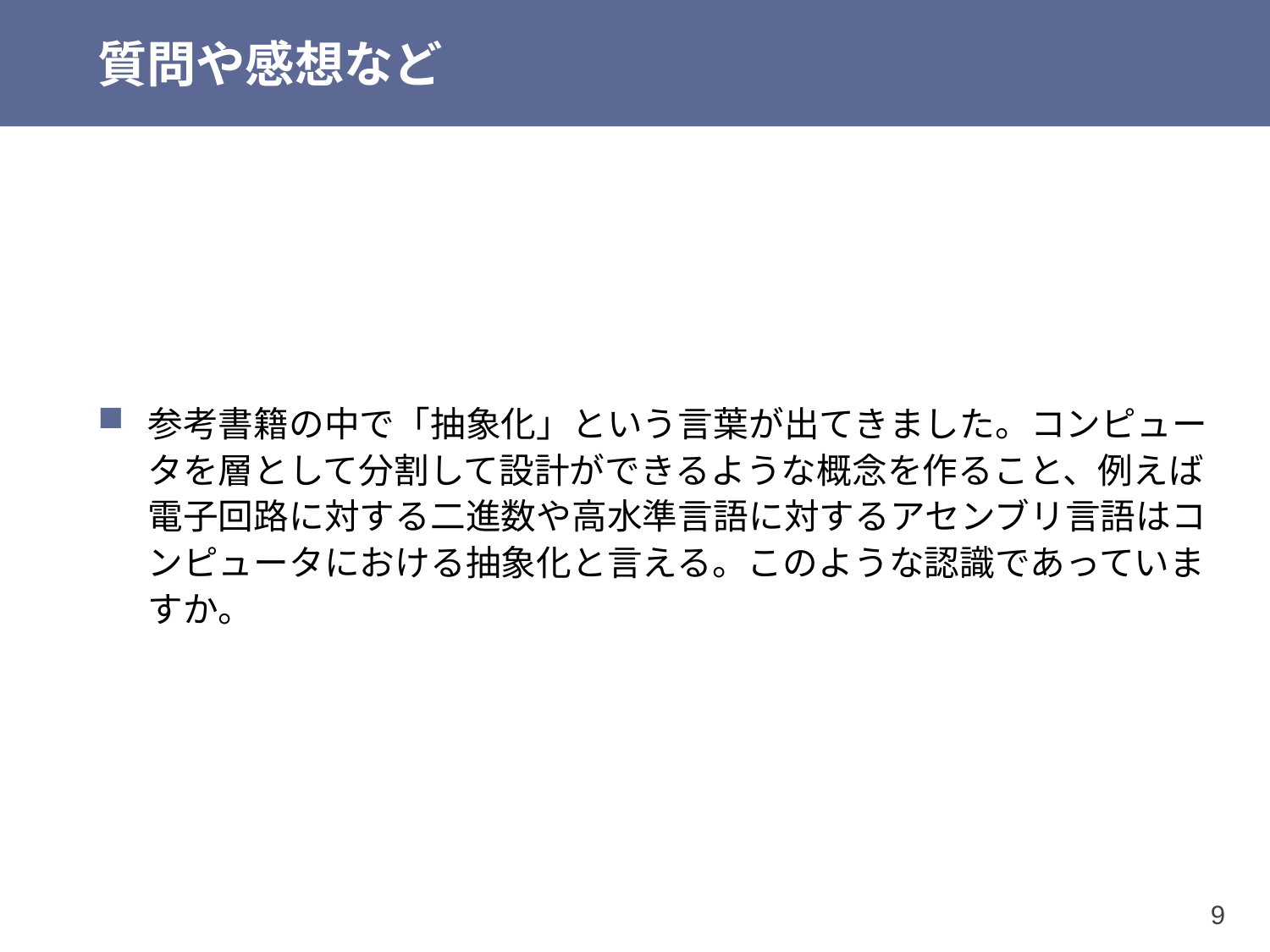

# 質問や感想など
参考書籍の中で「抽象化」という言葉が出てきました。コンピュータを層として分割して設計ができるような概念を作ること、例えば電子回路に対する二進数や高水準言語に対するアセンブリ言語はコンピュータにおける抽象化と言える。このような認識であっていますか。